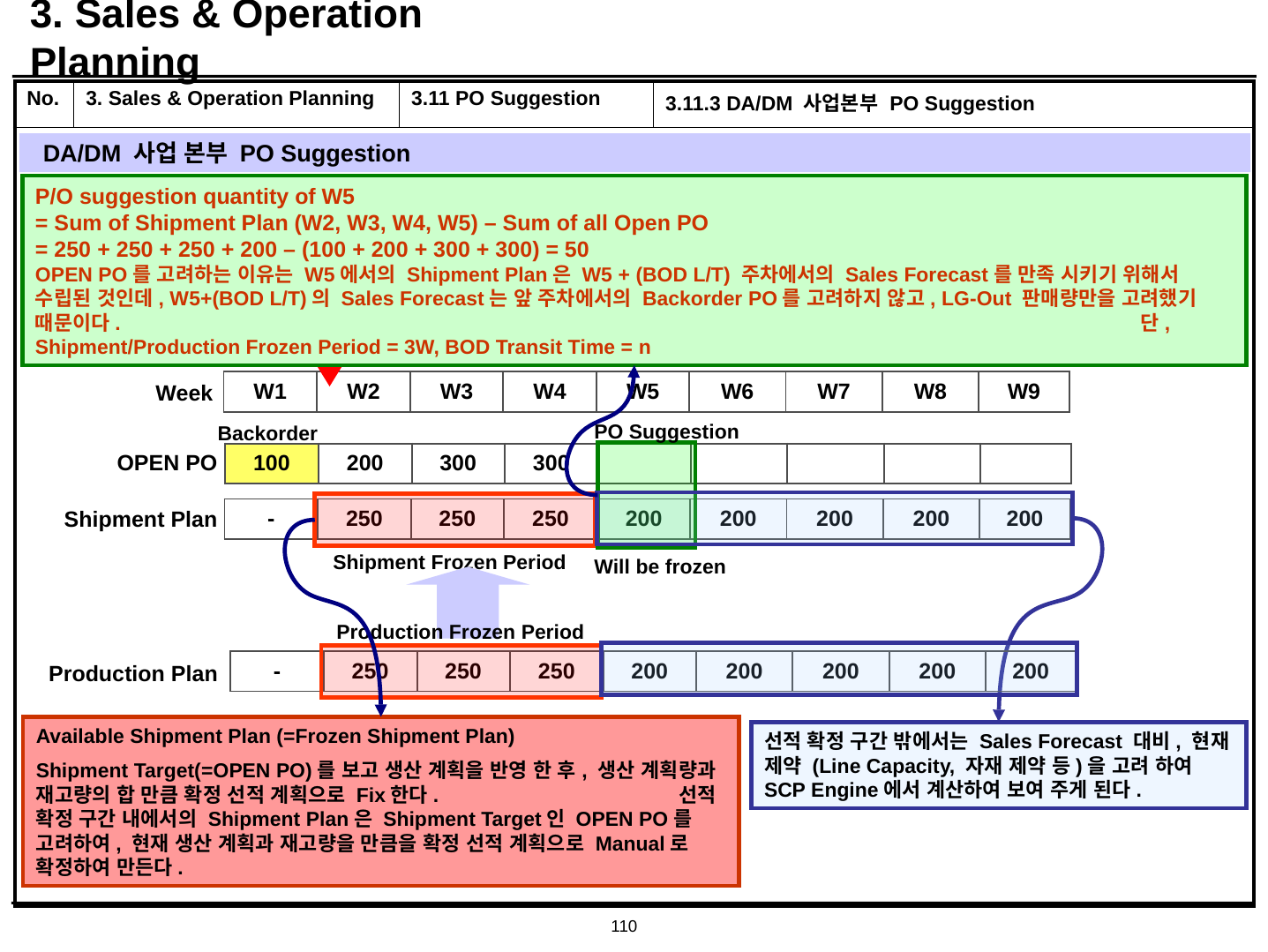

# 3. Sales & Operation Planning
| No. | 3. Sales & Operation Planning | 3.11 PO Suggestion | 3.11.3 DA/DM 사업본부 PO Suggestion |
| --- | --- | --- | --- |
|  |  |  |  |
DA/DM 사업 본부 PO Suggestion
P/O suggestion quantity of W5
= Sum of Shipment Plan (W2, W3, W4, W5) – Sum of all Open PO
= 250 + 250 + 250 + 200 – (100 + 200 + 300 + 300) = 50
OPEN PO를 고려하는 이유는 W5에서의 Shipment Plan은 W5 + (BOD L/T) 주차에서의 Sales Forecast를 만족 시키기 위해서 수립된 것인데, W5+(BOD L/T)의 Sales Forecast는 앞 주차에서의 Backorder PO를 고려하지 않고, LG-Out 판매량만을 고려했기 때문이다.                                                                                                                                                                                 단, Shipment/Production Frozen Period = 3W, BOD Transit Time = n

| W1 | W2 | W3 | W4 | W5 | W6 | W7 | W8 | W9 |
| --- | --- | --- | --- | --- | --- | --- | --- | --- |
Week
PO Suggestion
Backorder
OPEN PO

| 100 | 200 | 300 | 300 |  |  |  |  |  |
| --- | --- | --- | --- | --- | --- | --- | --- | --- |

Shipment Plan
| - | 250 | 250 | 250 | 200 | 200 | 200 | 200 | 200 |
| --- | --- | --- | --- | --- | --- | --- | --- | --- |
Shipment Frozen Period
Will be frozen

Production Frozen Period

| - | 250 | 250 | 250 | 200 | 200 | 200 | 200 | 200 |
| --- | --- | --- | --- | --- | --- | --- | --- | --- |
Production Plan
Available Shipment Plan (=Frozen Shipment Plan)
Shipment Target(=OPEN PO)를 보고 생산 계획을 반영 한 후, 생산 계획량과 재고량의 합 만큼 확정 선적 계획으로 Fix한다.                                         선적 확정 구간 내에서의 Shipment Plan은 Shipment Target인 OPEN PO를 고려하여, 현재 생산 계획과 재고량을 만큼을 확정 선적 계획으로 Manual로 확정하여 만든다.
선적 확정 구간 밖에서는 Sales Forecast 대비, 현재 제약 (Line Capacity, 자재 제약 등)을 고려 하여  SCP Engine에서 계산하여 보여 주게 된다.
110